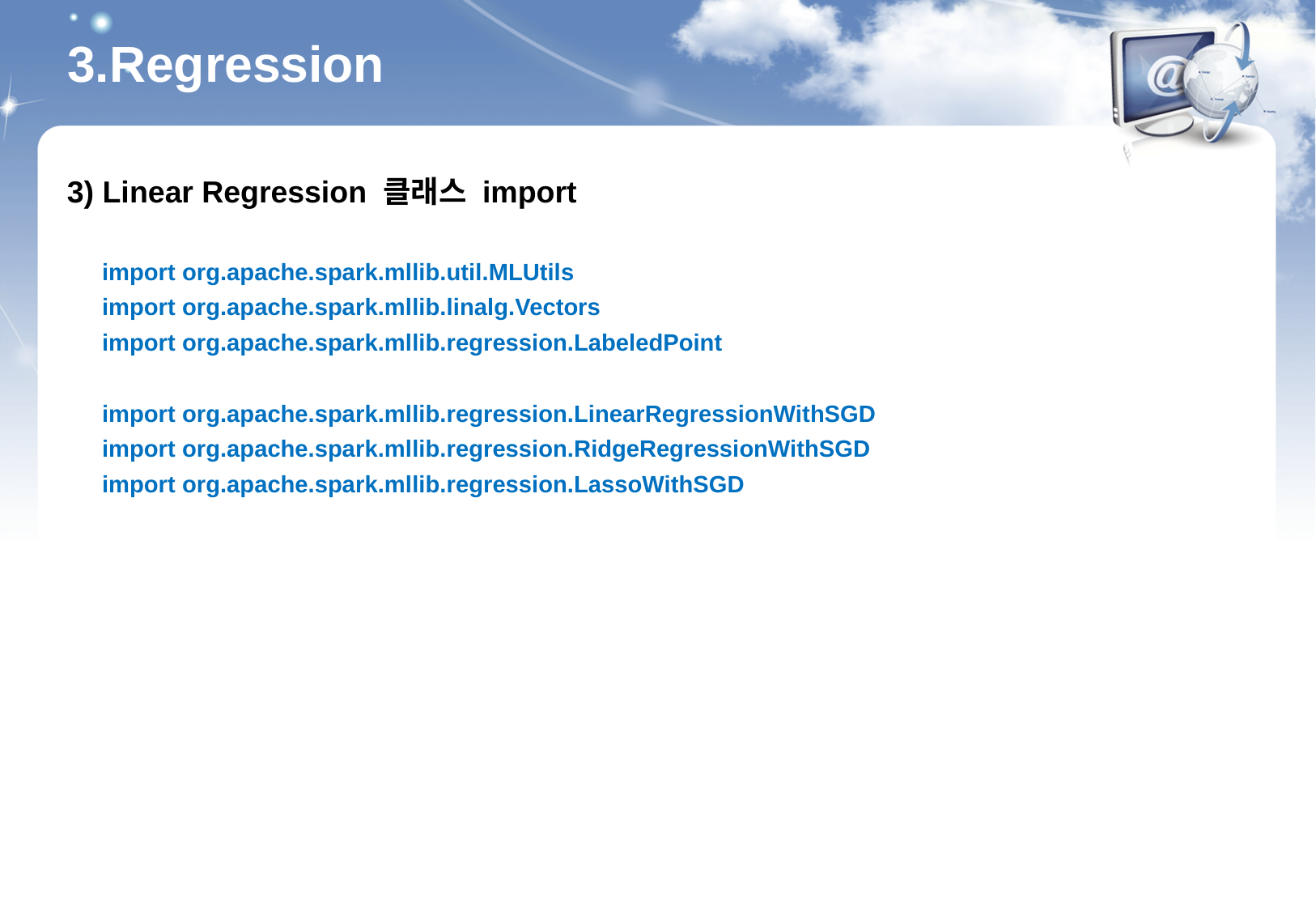

3.Regression
3) Linear Regression 클래스 import

import org.apache.spark.mllib.util.MLUtils
import org.apache.spark.mllib.linalg.Vectors
import org.apache.spark.mllib.regression.LabeledPoint

import org.apache.spark.mllib.regression.LinearRegressionWithSGD
import org.apache.spark.mllib.regression.RidgeRegressionWithSGD
import org.apache.spark.mllib.regression.LassoWithSGD